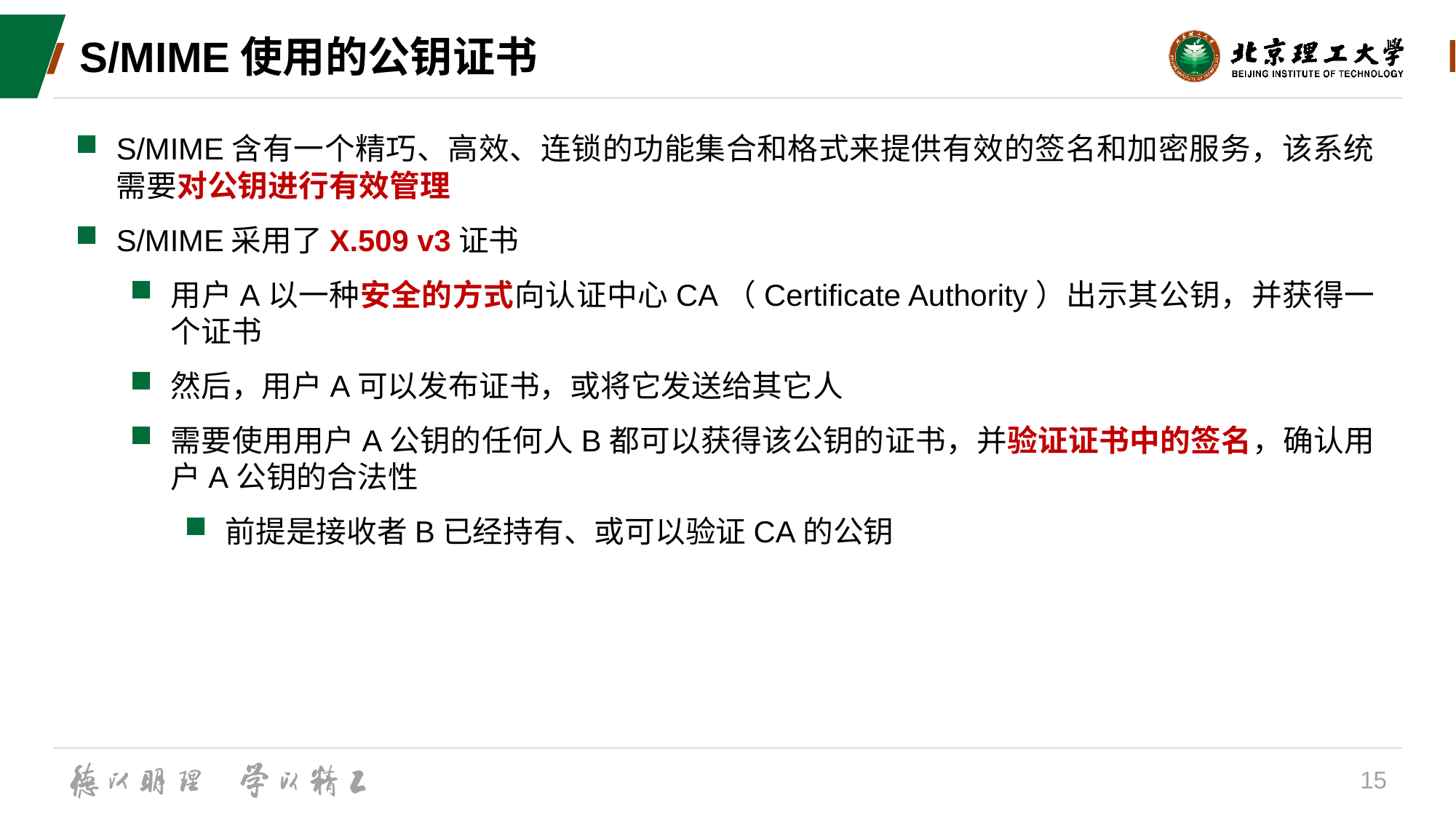

# S/MIME使用的公钥证书
S/MIME含有一个精巧、高效、连锁的功能集合和格式来提供有效的签名和加密服务，该系统需要对公钥进行有效管理
S/MIME采用了X.509 v3证书
用户A以一种安全的方式向认证中心CA（Certificate Authority）出示其公钥，并获得一个证书
然后，用户A可以发布证书，或将它发送给其它人
需要使用用户A公钥的任何人B都可以获得该公钥的证书，并验证证书中的签名，确认用户A公钥的合法性
前提是接收者B已经持有、或可以验证CA的公钥